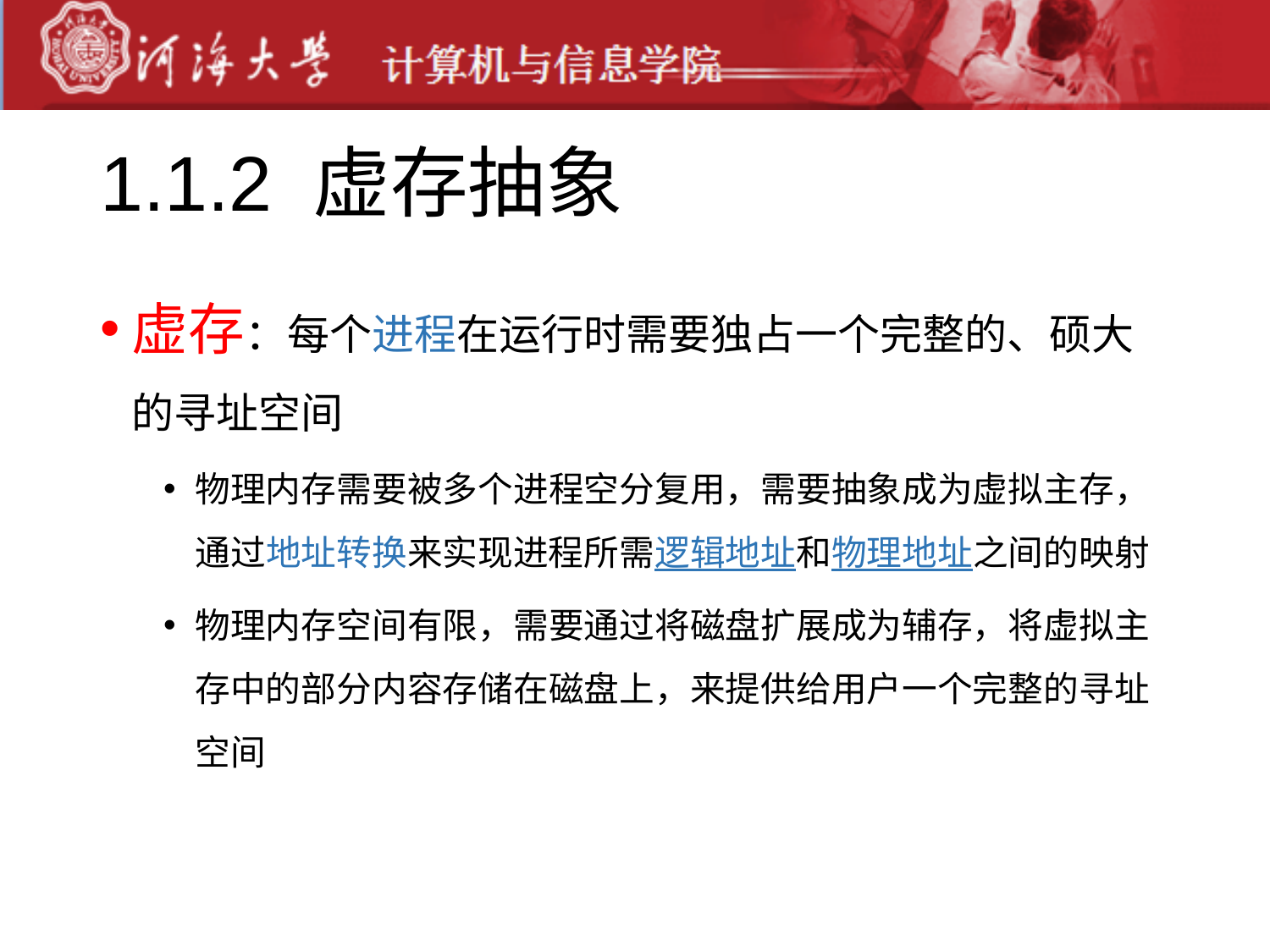

# 1.1.2 虚存抽象
虚存：每个进程在运行时需要独占一个完整的、硕大的寻址空间
物理内存需要被多个进程空分复用，需要抽象成为虚拟主存，通过地址转换来实现进程所需逻辑地址和物理地址之间的映射
物理内存空间有限，需要通过将磁盘扩展成为辅存，将虚拟主存中的部分内容存储在磁盘上，来提供给用户一个完整的寻址空间